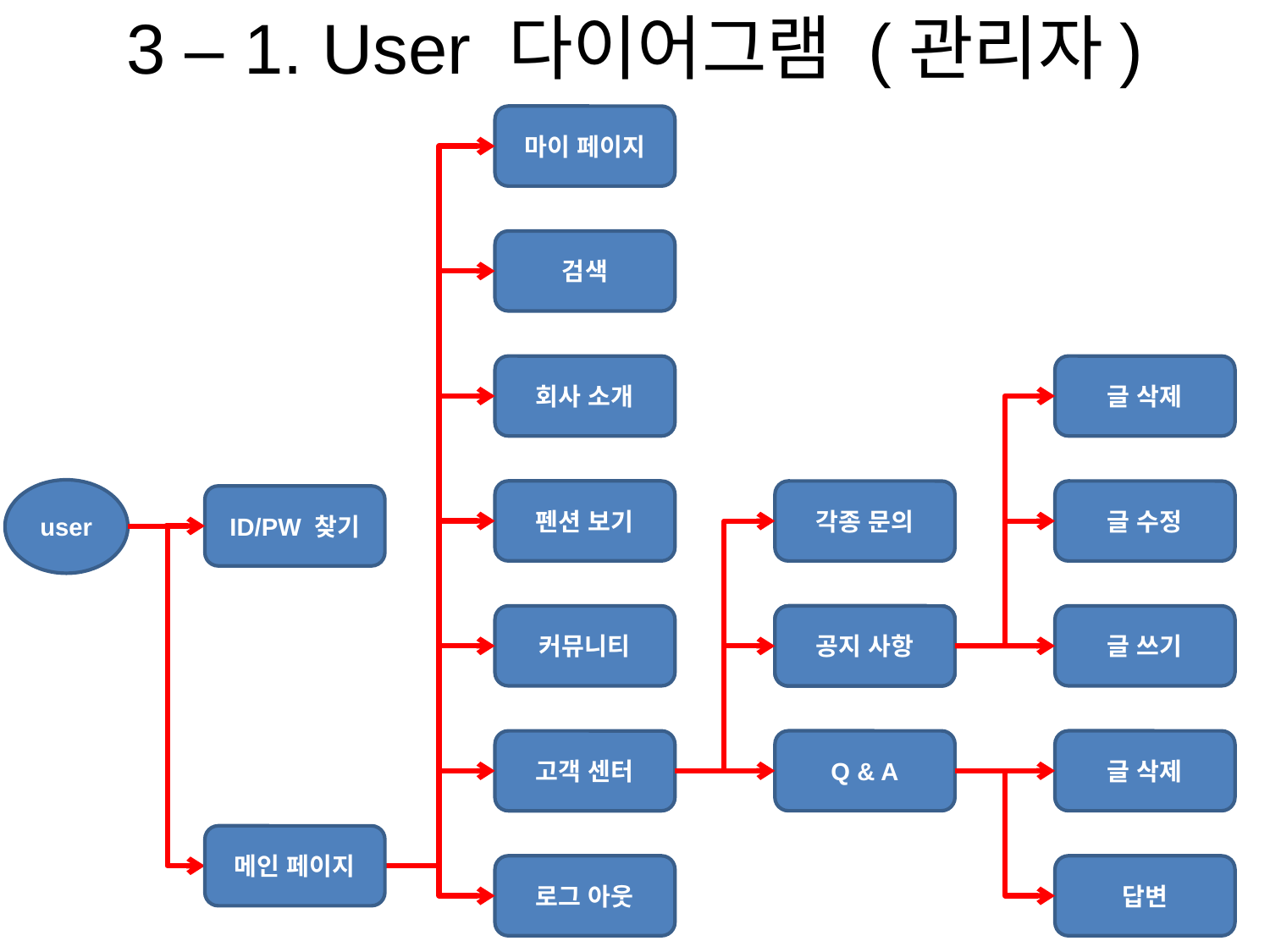

# 3 – 1. User 다이어그램 (관리자)
마이 페이지

검색
회사 소개
글 삭제
user
펜션 보기
글 수정
각종 문의
ID/PW 찾기
커뮤니티
글 쓰기

글 삭제
공지 사항
글 삭제
Q & A
고객 센터
메인 페이지
로그 아웃
답변